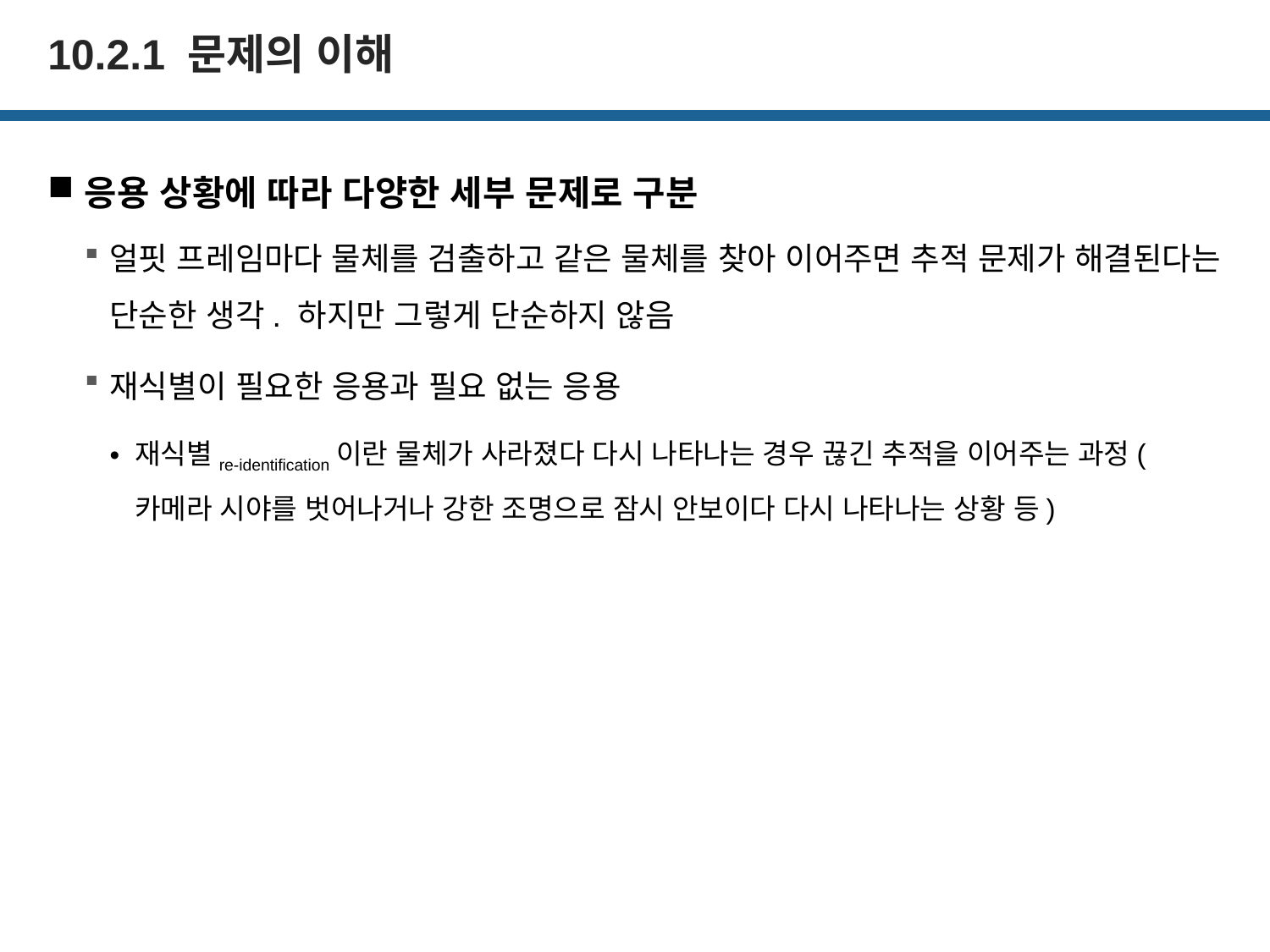

# 10.2.1 문제의 이해
응용 상황에 따라 다양한 세부 문제로 구분
얼핏 프레임마다 물체를 검출하고 같은 물체를 찾아 이어주면 추적 문제가 해결된다는 단순한 생각. 하지만 그렇게 단순하지 않음
재식별이 필요한 응용과 필요 없는 응용
재식별re-identification이란 물체가 사라졌다 다시 나타나는 경우 끊긴 추적을 이어주는 과정(카메라 시야를 벗어나거나 강한 조명으로 잠시 안보이다 다시 나타나는 상황 등)